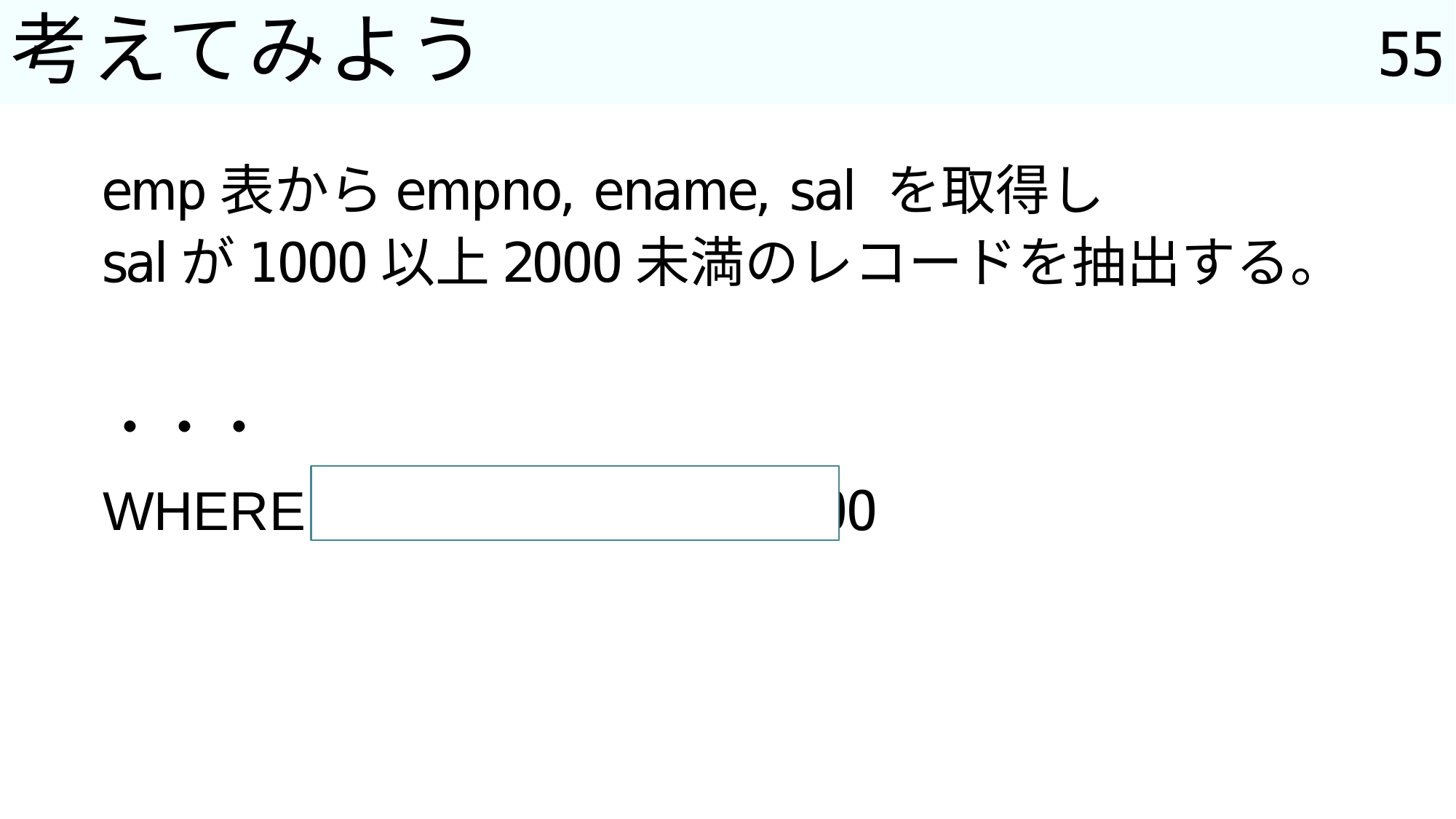

55
# 考えてみよう
emp表からempno, ename, sal を取得し
salが1000以上2000未満のレコードを抽出する。

・・・
WHERE　1000 <= sal < 2000